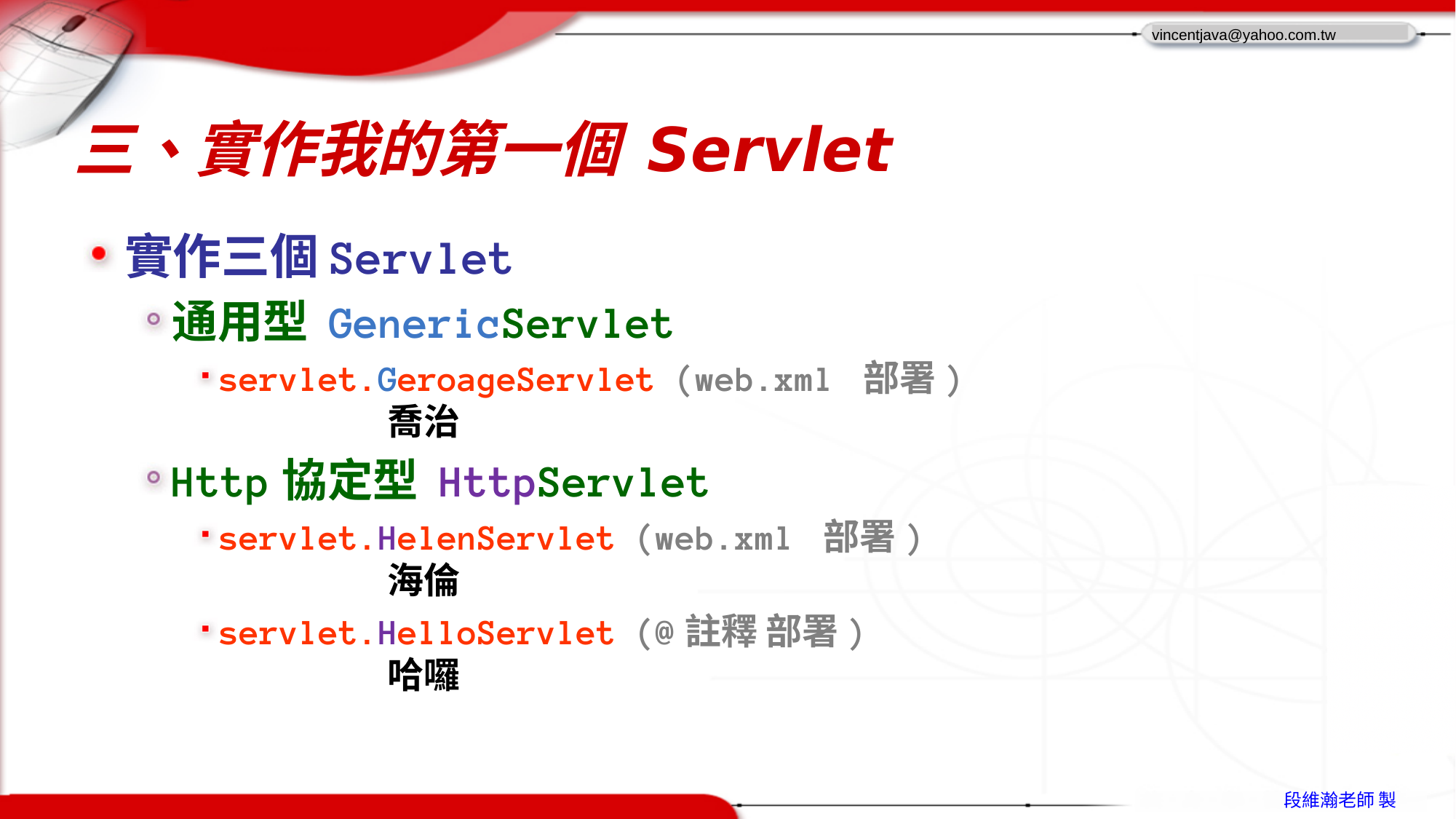

# 三、實作我的第一個 Servlet
實作三個Servlet
通用型 GenericServlet
servlet.GeroageServlet (web.xml 部署)
        喬治
Http協定型 HttpServlet
servlet.HelenServlet (web.xml 部署)
        海倫
servlet.HelloServlet (@註釋 部署)
        哈囉